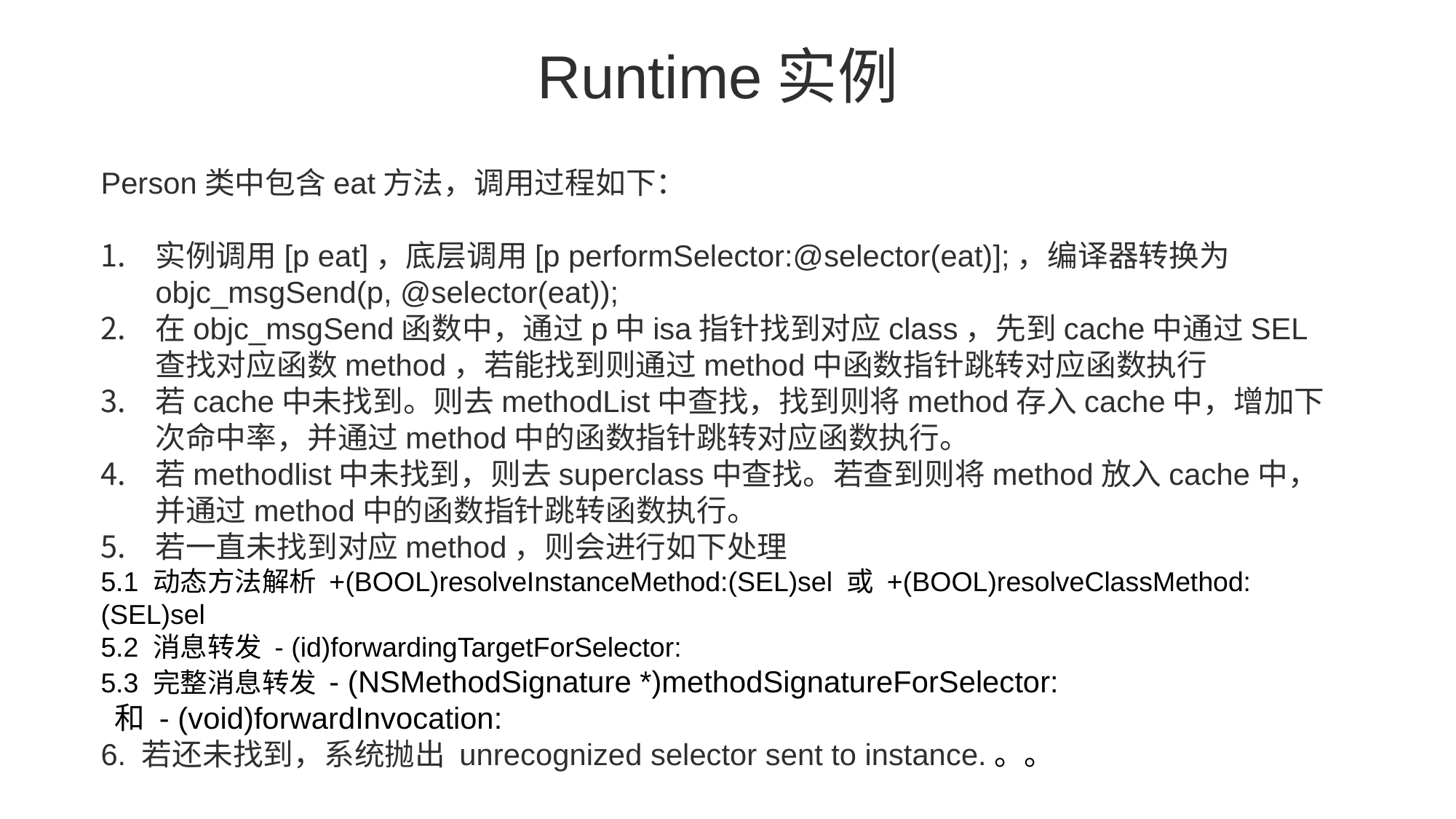

# Runtime实例
Person类中包含eat方法，调用过程如下：

实例调用[p eat]，底层调用[p performSelector:@selector(eat)];，编译器转换为objc_msgSend(p, @selector(eat));
在objc_msgSend函数中，通过p中isa指针找到对应class，先到cache中通过SEL查找对应函数method，若能找到则通过method中函数指针跳转对应函数执行
若cache中未找到。则去methodList中查找，找到则将method存入cache中，增加下次命中率，并通过method中的函数指针跳转对应函数执行。
若methodlist中未找到，则去superclass中查找。若查到则将method放入cache中，并通过method中的函数指针跳转函数执行。
若一直未找到对应method，则会进行如下处理
5.1 动态方法解析 +(BOOL)resolveInstanceMethod:(SEL)sel 或 +(BOOL)resolveClassMethod:(SEL)sel
5.2 消息转发 - (id)forwardingTargetForSelector:
5.3 完整消息转发 - (NSMethodSignature *)methodSignatureForSelector:
 和 - (void)forwardInvocation:
6. 若还未找到，系统抛出 unrecognized selector sent to instance.。。